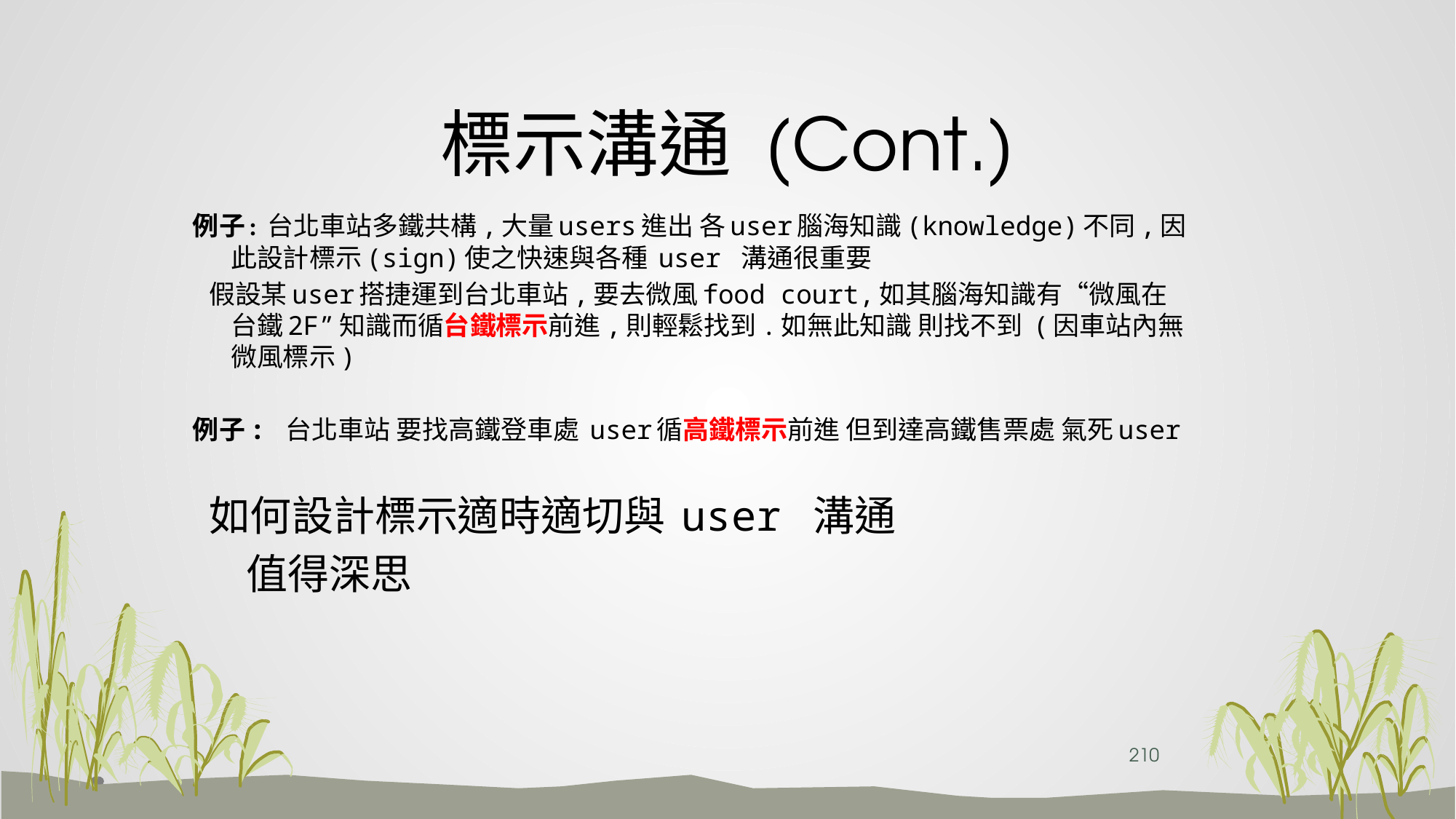

# 標示溝通 (Cont.)
例子: 台北車站多鐵共構,大量users進出 各user腦海知識(knowledge)不同,因此設計標示(sign)使之快速與各種 user 溝通很重要
  假設某user搭捷運到台北車站,要去微風food court,如其腦海知識有“微風在台鐵2F”知識而循台鐵標示前進,則輕鬆找到.如無此知識 則找不到 (因車站內無微風標示)

例子: 台北車站 要找高鐵登車處 user循高鐵標示前進 但到達高鐵售票處 氣死user

  如何設計標示適時適切與 user 溝通
     值得深思

210